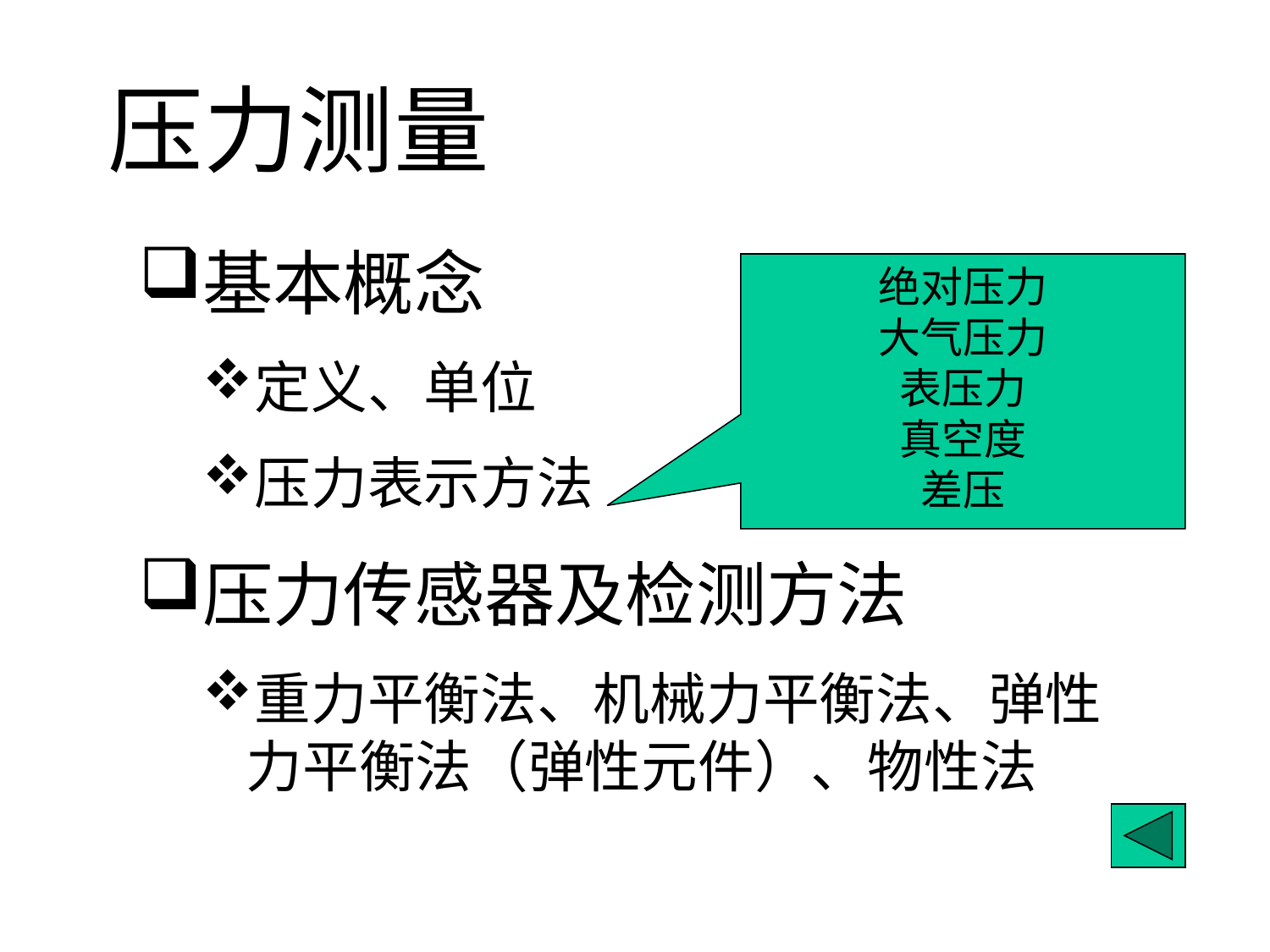

压力测量
基本概念
定义、单位
压力表示方法
压力传感器及检测方法
重力平衡法、机械力平衡法、弹性力平衡法（弹性元件）、物性法
绝对压力
大气压力
表压力
真空度
差压